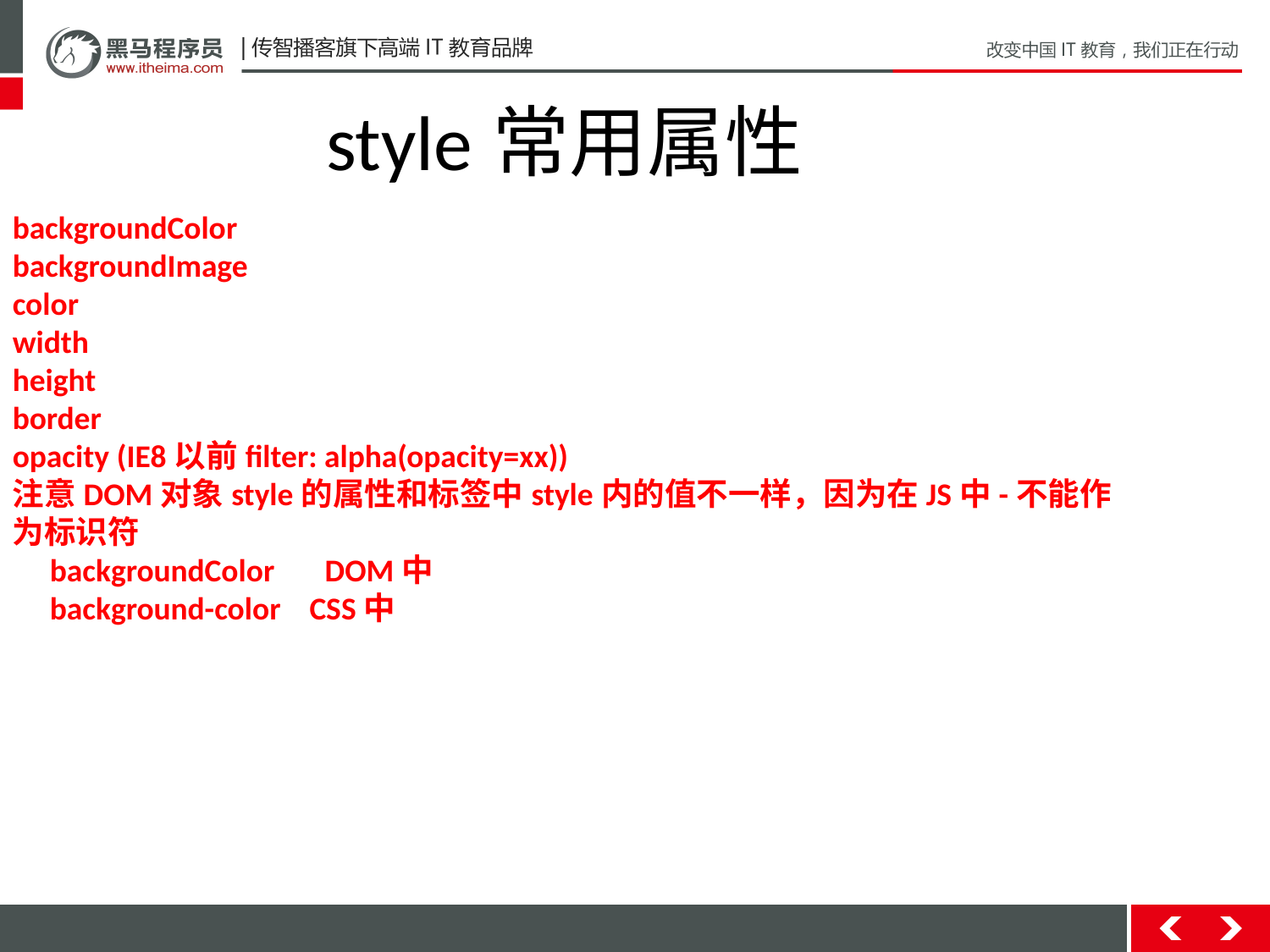

style常用属性
backgroundColor
backgroundImage
color
width
height
border
opacity (IE8以前filter: alpha(opacity=xx))
注意DOM对象style的属性和标签中style内的值不一样，因为在JS中-不能作为标识符
backgroundColor       DOM中
background-color    CSS中